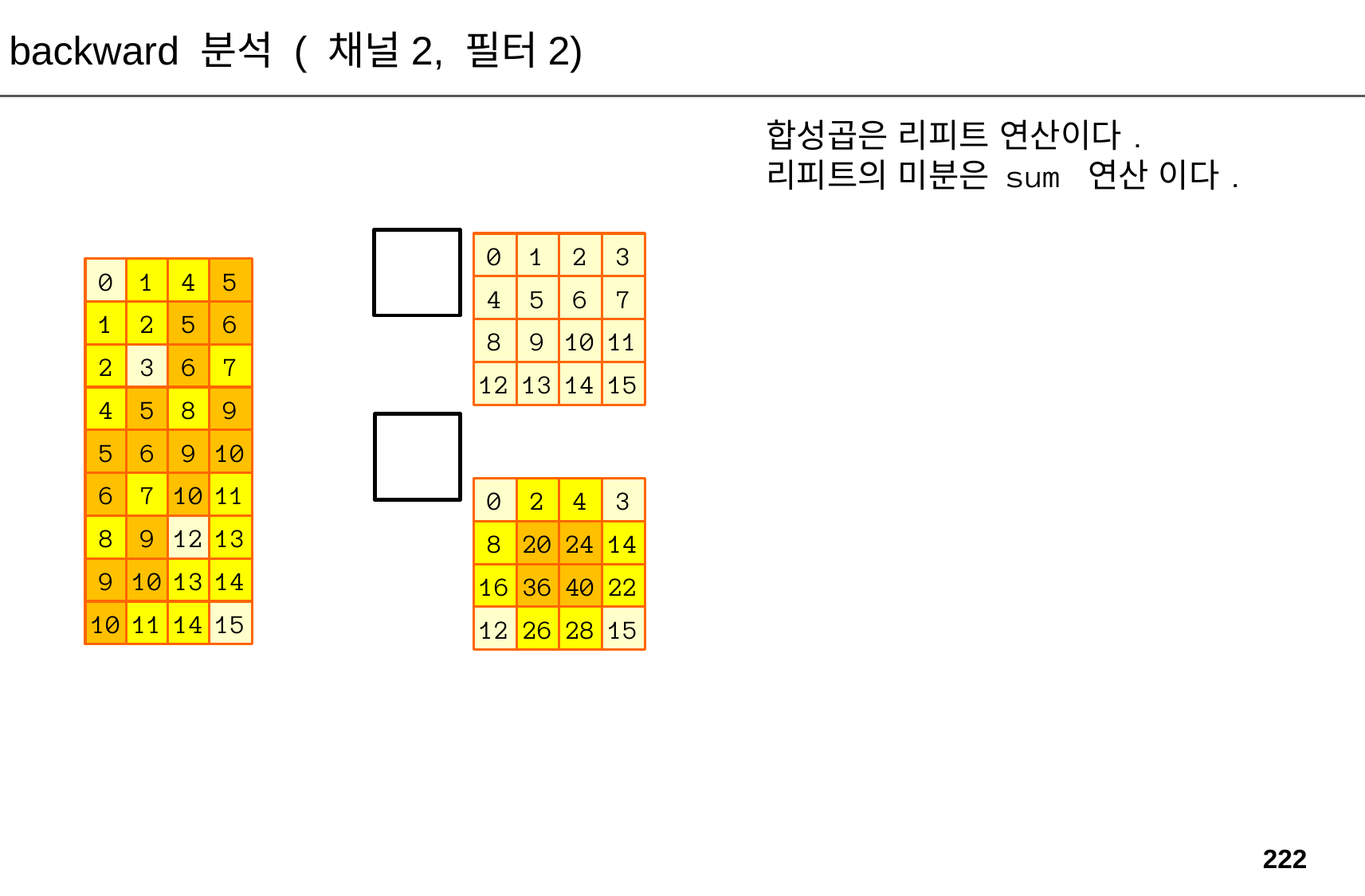

backward 분석 ( 채널2, 필터2)
합성곱은 리피트 연산이다.
리피트의 미분은 sum 연산 이다.

0
1
2
3
0
1
4
5
4
5
6
7
1
2
5
6
8
9
10
11
2
3
6
7
12
13
14
15
4
5
8
9

5
6
9
10
6
7
10
11
0
2
4
3
8
9
12
13
8
20
24
14
9
10
13
14
16
36
40
22
10
11
14
15
12
26
28
15